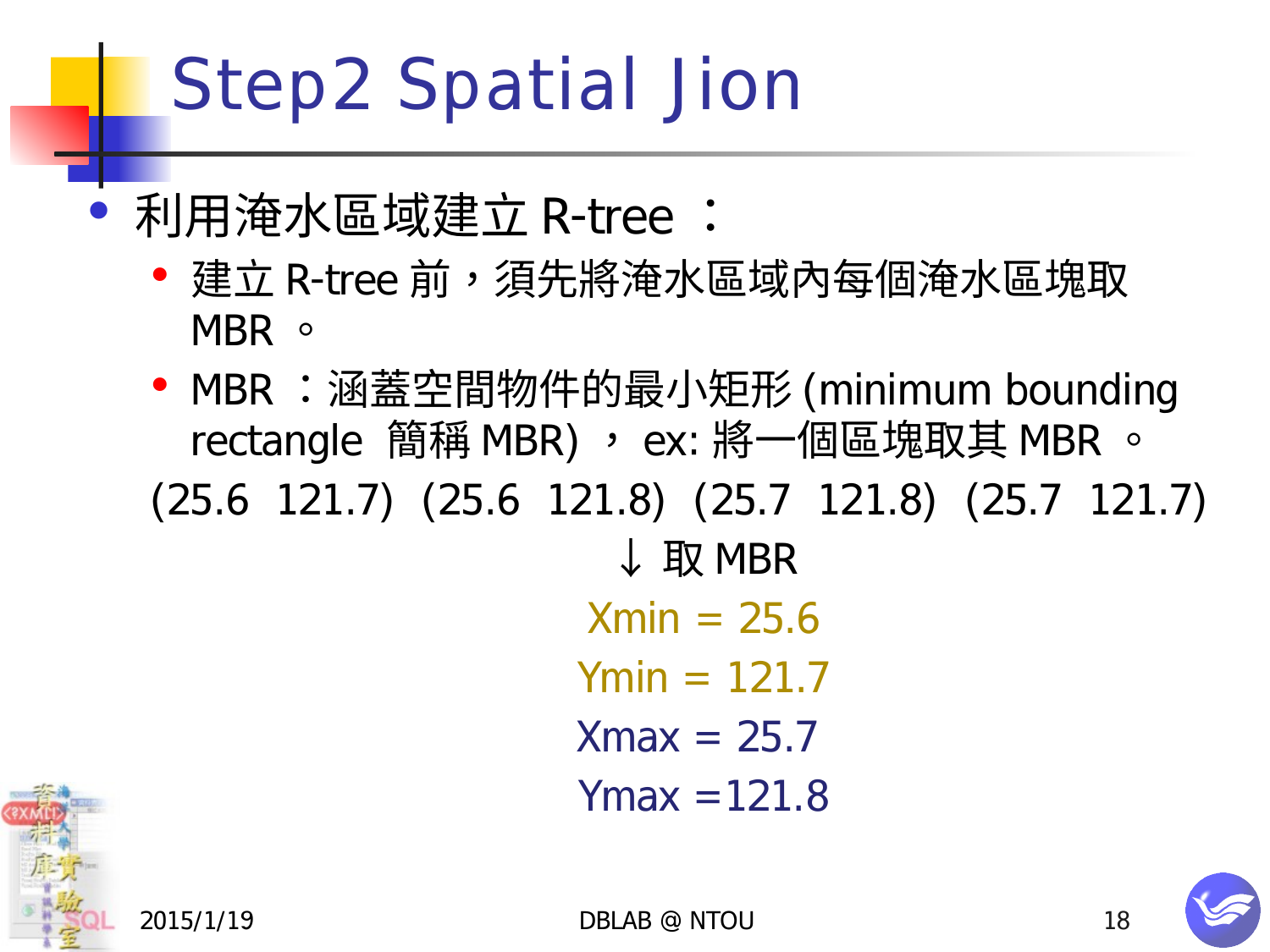

# Step2 Spatial Jion
利用淹水區域建立R-tree：
建立R-tree前，須先將淹水區域內每個淹水區塊取MBR。
MBR：涵蓋空間物件的最小矩形(minimum bounding rectangle 簡稱MBR)，ex:將一個區塊取其MBR。
(25.6  121.7)  (25.6  121.8)  (25.7  121.8)  (25.7  121.7)
↓取MBR
Xmin = 25.6
Ymin = 121.7
Xmax = 25.7
Ymax =121.8

2015/1/19
DBLAB @ NTOU
18